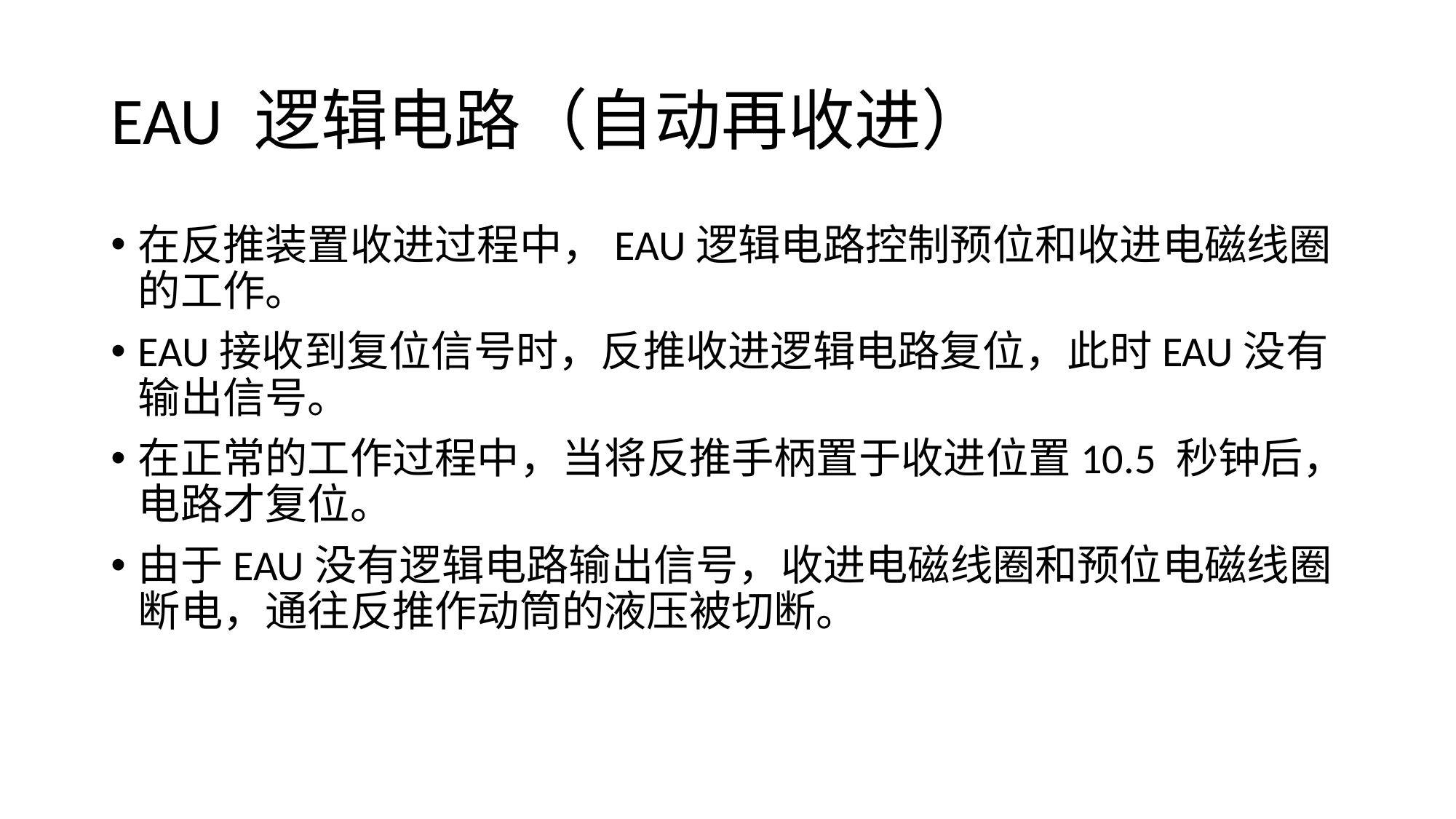

# EAU 逻辑电路（自动再收进）
在反推装置收进过程中，EAU逻辑电路控制预位和收进电磁线圈的工作。
EAU接收到复位信号时，反推收进逻辑电路复位，此时EAU没有输出信号。
在正常的工作过程中，当将反推手柄置于收进位置10.5 秒钟后，电路才复位。
由于EAU没有逻辑电路输出信号，收进电磁线圈和预位电磁线圈断电，通往反推作动筒的液压被切断。